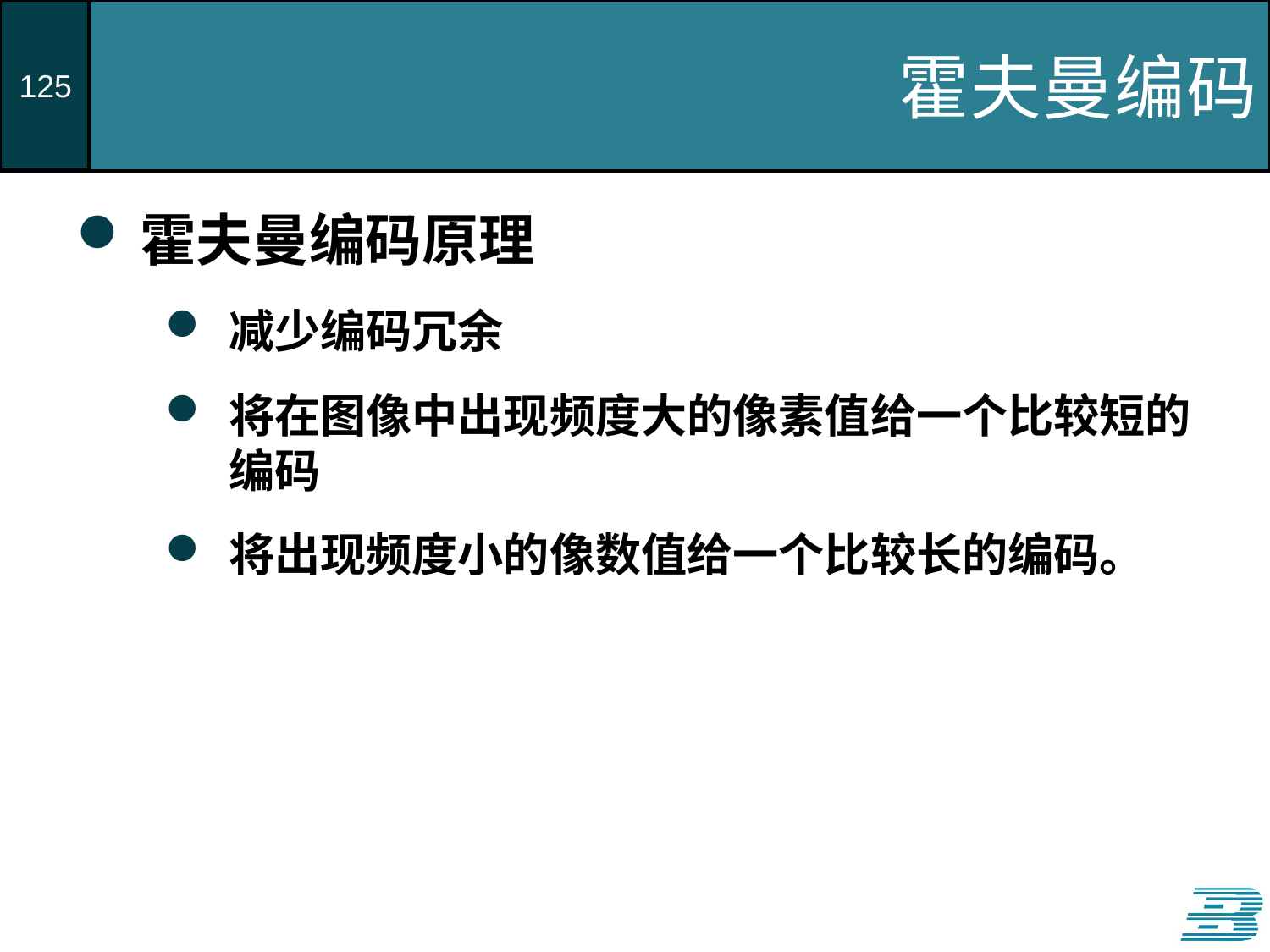

# 霍夫曼编码
霍夫曼编码原理
减少编码冗余
将在图像中出现频度大的像素值给一个比较短的编码
将出现频度小的像数值给一个比较长的编码。